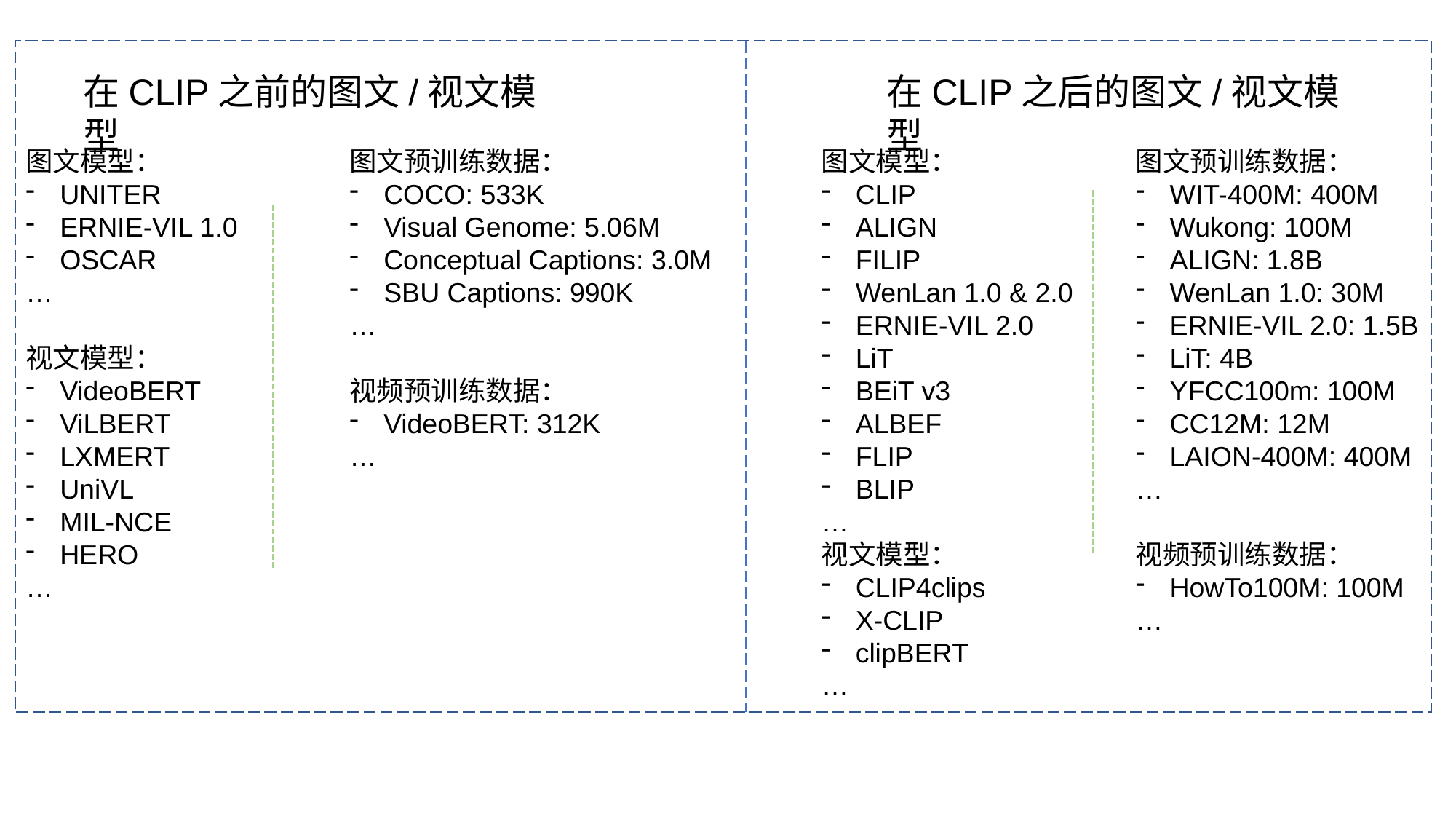

在CLIP之前的图文/视文模型
在CLIP之后的图文/视文模型
图文模型：
UNITER
ERNIE-VIL 1.0
OSCAR
…

视文模型：
VideoBERT
ViLBERT
LXMERT
UniVL
MIL-NCE
HERO
…
图文预训练数据：
COCO: 533K
Visual Genome: 5.06M
Conceptual Captions: 3.0M
SBU Captions: 990K
…

视频预训练数据：
VideoBERT: 312K
…
图文模型：
CLIP
ALIGN
FILIP
WenLan 1.0 & 2.0
ERNIE-VIL 2.0
LiT
BEiT v3
ALBEF
FLIP
BLIP
…
视文模型：
CLIP4clips
X-CLIP
clipBERT
…
图文预训练数据：
WIT-400M: 400M
Wukong: 100M
ALIGN: 1.8B
WenLan 1.0: 30M
ERNIE-VIL 2.0: 1.5B
LiT: 4B
YFCC100m: 100M
CC12M: 12M
LAION-400M: 400M
…

视频预训练数据：
HowTo100M: 100M
…